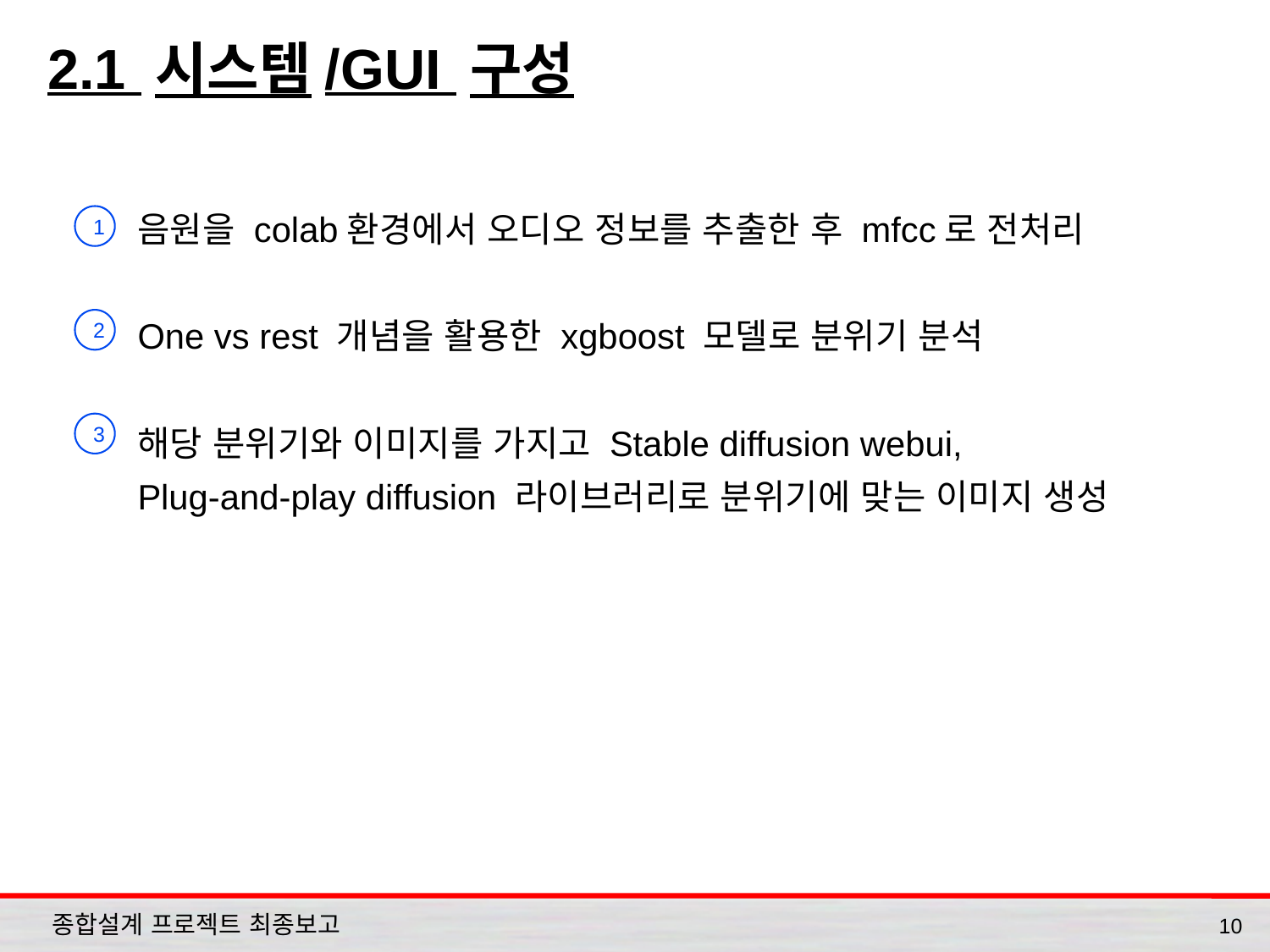

# 2.1 시스템/GUI 구성
음원을 colab환경에서 오디오 정보를 추출한 후 mfcc로 전처리

One vs rest 개념을 활용한 xgboost 모델로 분위기 분석

해당 분위기와 이미지를 가지고 Stable diffusion webui,
Plug-and-play diffusion 라이브러리로 분위기에 맞는 이미지 생성
1
2
3